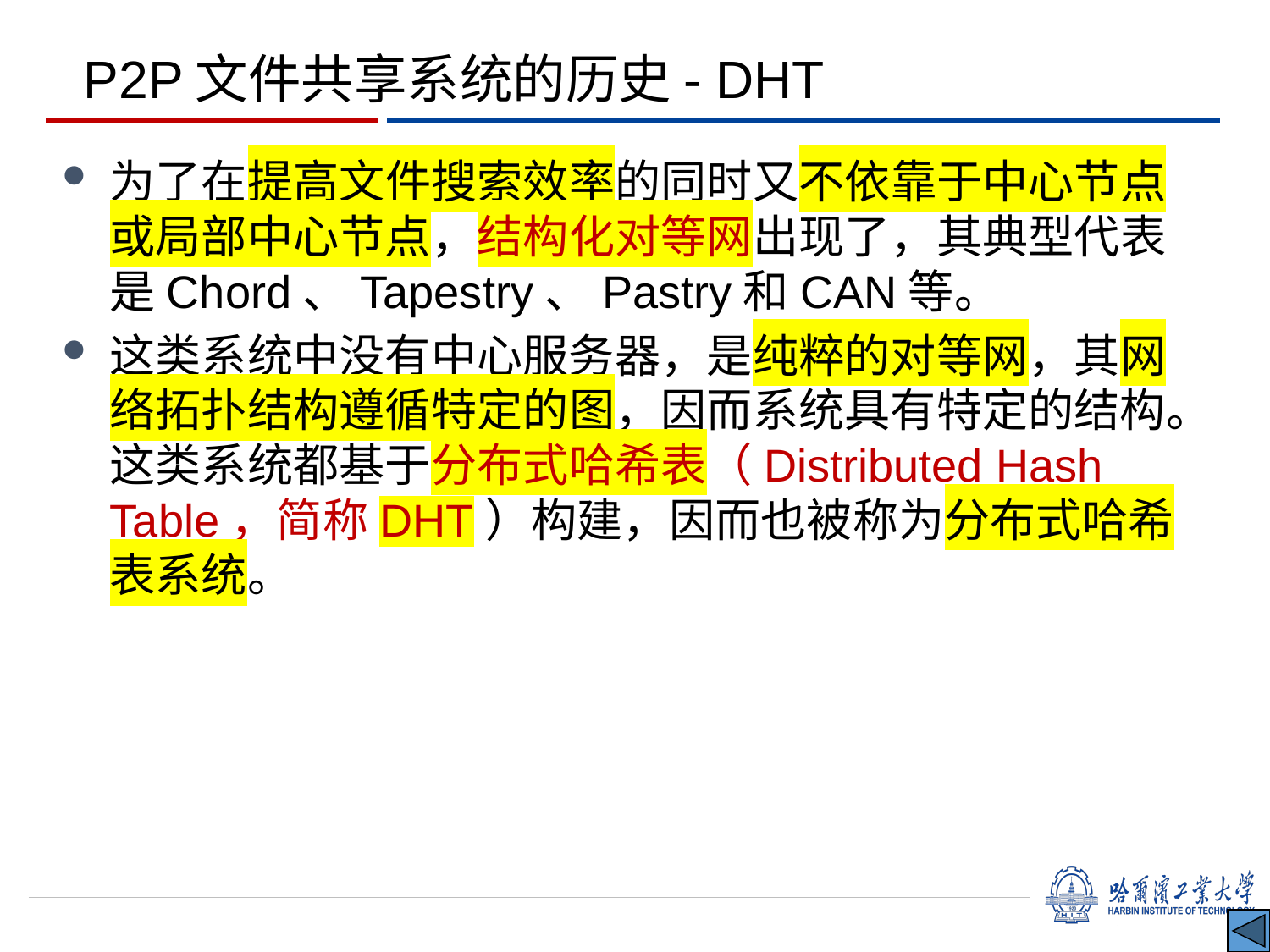

# P2P文件共享系统的历史- DHT
为了在提高文件搜索效率的同时又不依靠于中心节点或局部中心节点，结构化对等网出现了，其典型代表是Chord、Tapestry、Pastry和CAN等。
这类系统中没有中心服务器，是纯粹的对等网，其网络拓扑结构遵循特定的图，因而系统具有特定的结构。这类系统都基于分布式哈希表（Distributed Hash Table，简称DHT）构建，因而也被称为分布式哈希表系统。

28